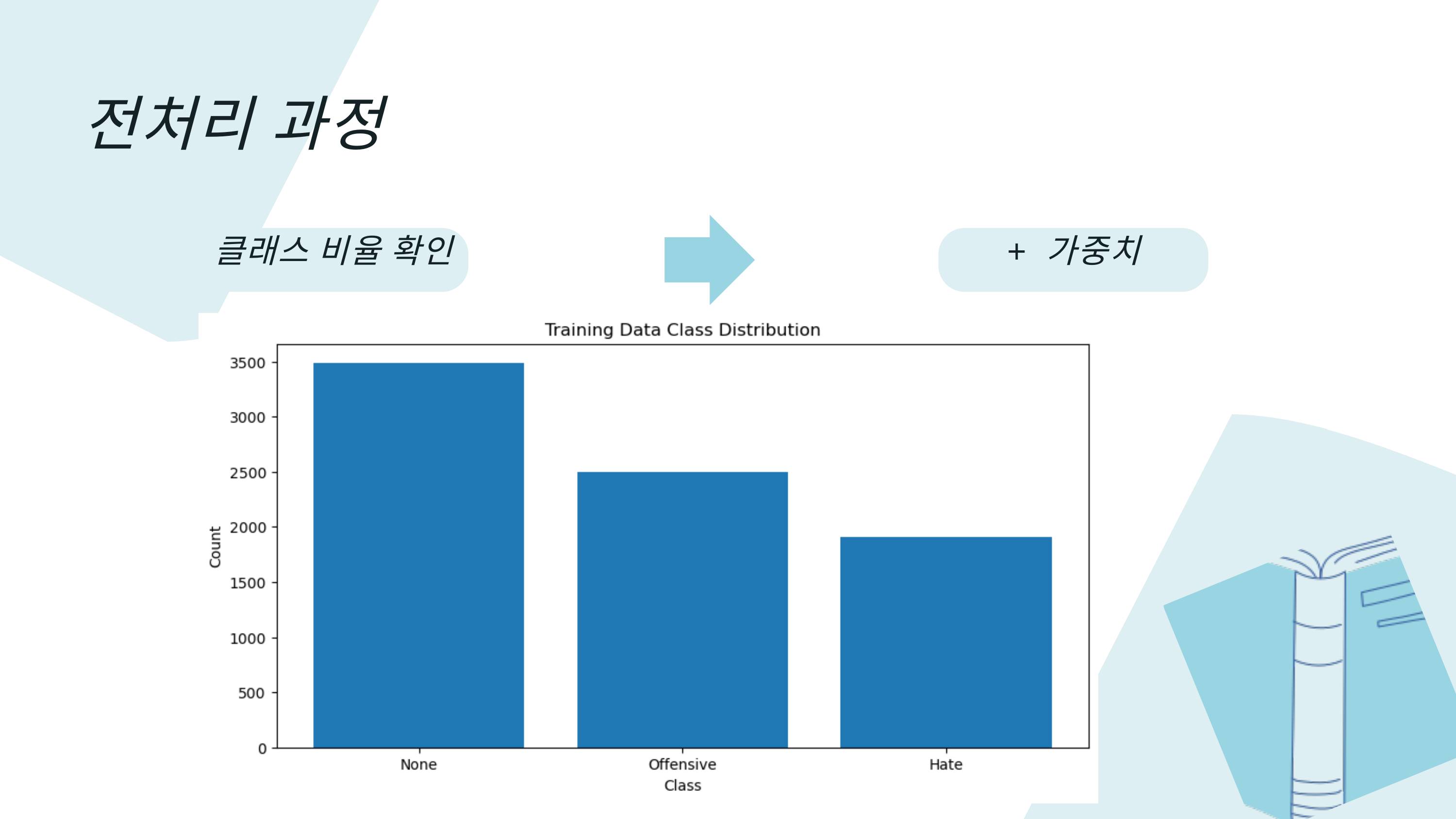

전처리 과정

클래스 비율 확인

+ 가중치